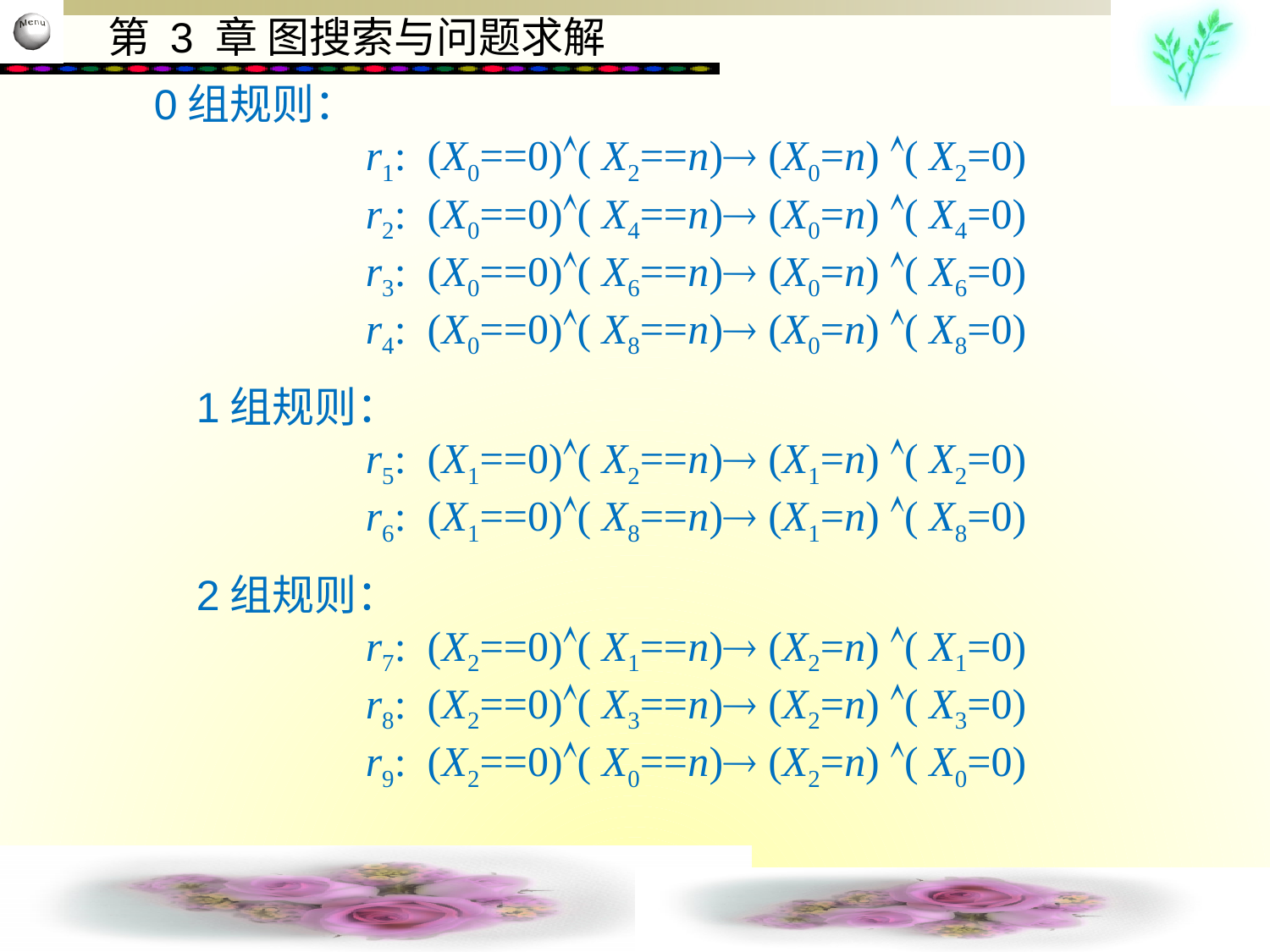

0组规则：
                    r1:  (X0==0)∧( X2==n)→ (X0=n) ∧( X2=0)
                    r2:  (X0==0)∧( X4==n)→ (X0=n) ∧( X4=0)
                    r3:  (X0==0)∧( X6==n)→ (X0=n) ∧( X6=0)
                    r4:  (X0==0)∧( X8==n)→ (X0=n) ∧( X8=0)
    1组规则：
                    r5:  (X1==0)∧( X2==n)→ (X1=n) ∧( X2=0)
                    r6:  (X1==0)∧( X8==n)→ (X1=n) ∧( X8=0)
    2组规则：
                    r7:  (X2==0)∧( X1==n)→ (X2=n) ∧( X1=0)
                    r8:  (X2==0)∧( X3==n)→ (X2=n) ∧( X3=0)
                    r9:  (X2==0)∧( X0==n)→ (X2=n) ∧( X0=0)